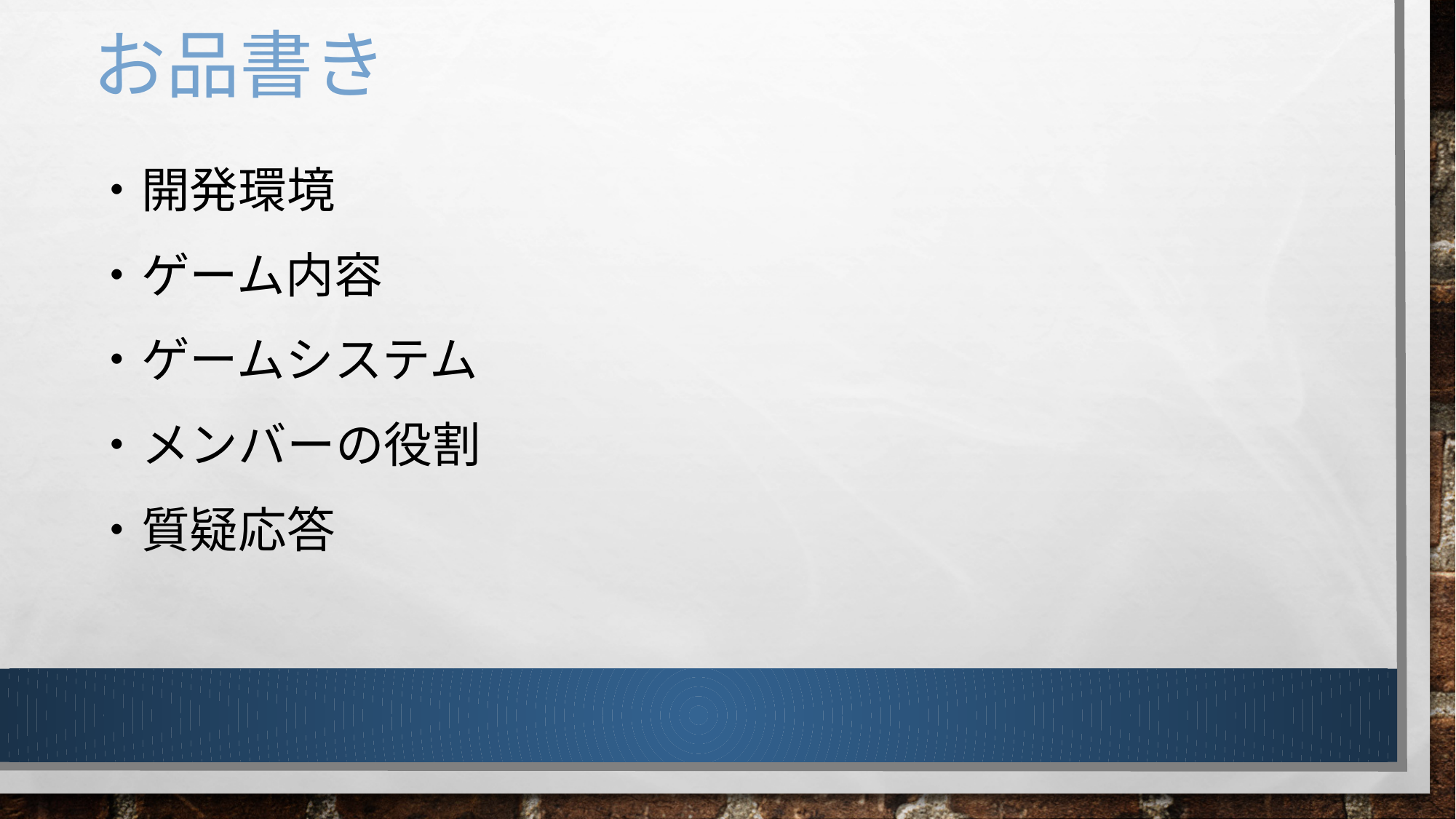

# お品書き
・開発環境
・ゲーム内容
・ゲームシステム
・メンバーの役割
・質疑応答